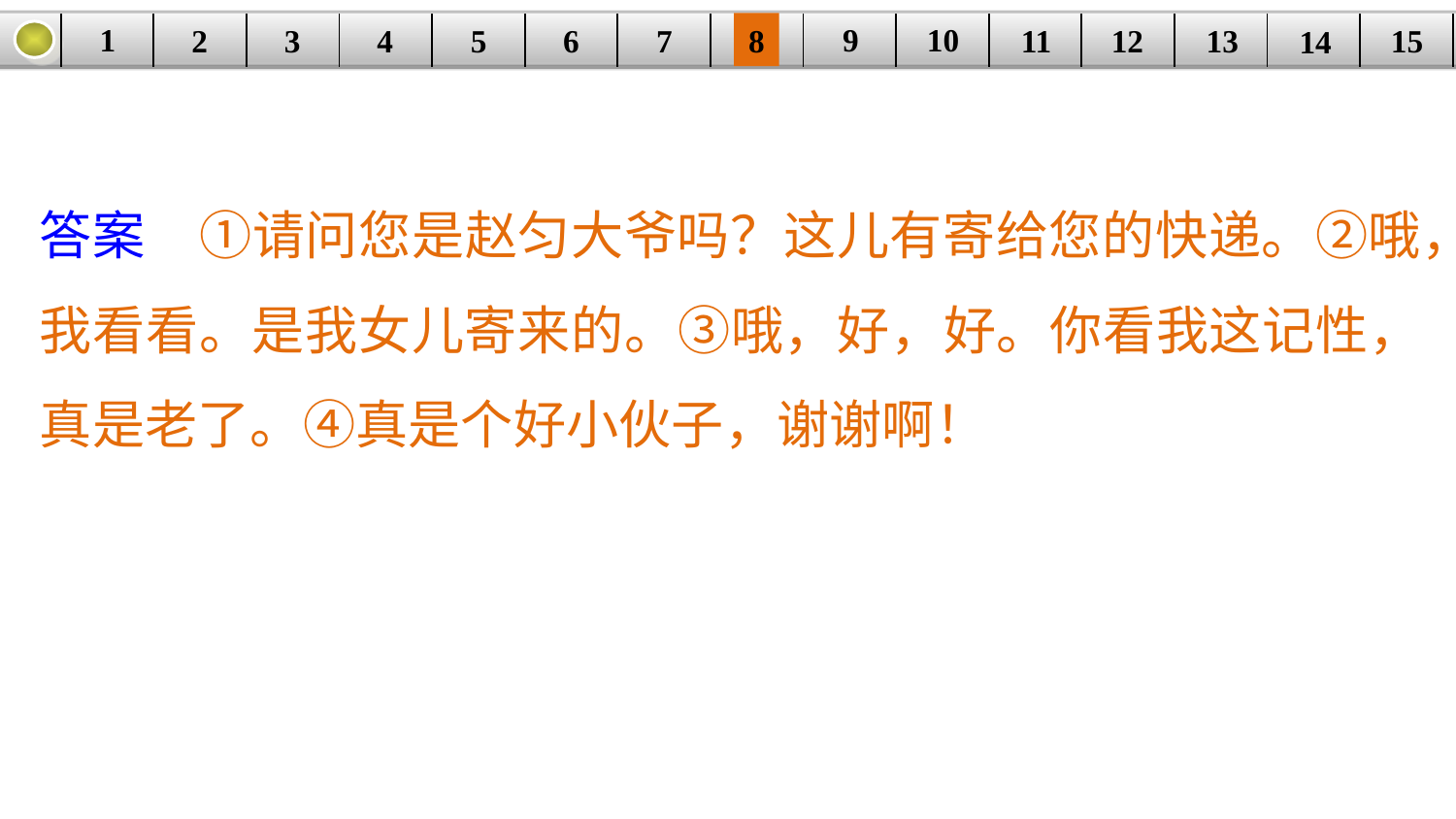

9
10
1
3
4
5
6
8
11
2
12
15
|  |  |  |  |  |  |  |  |  |  |  |  |  |  |  |
| --- | --- | --- | --- | --- | --- | --- | --- | --- | --- | --- | --- | --- | --- | --- |
7
13
14

答案　①请问您是赵匀大爷吗？这儿有寄给您的快递。②哦，我看看。是我女儿寄来的。③哦，好，好。你看我这记性，真是老了。④真是个好小伙子，谢谢啊！